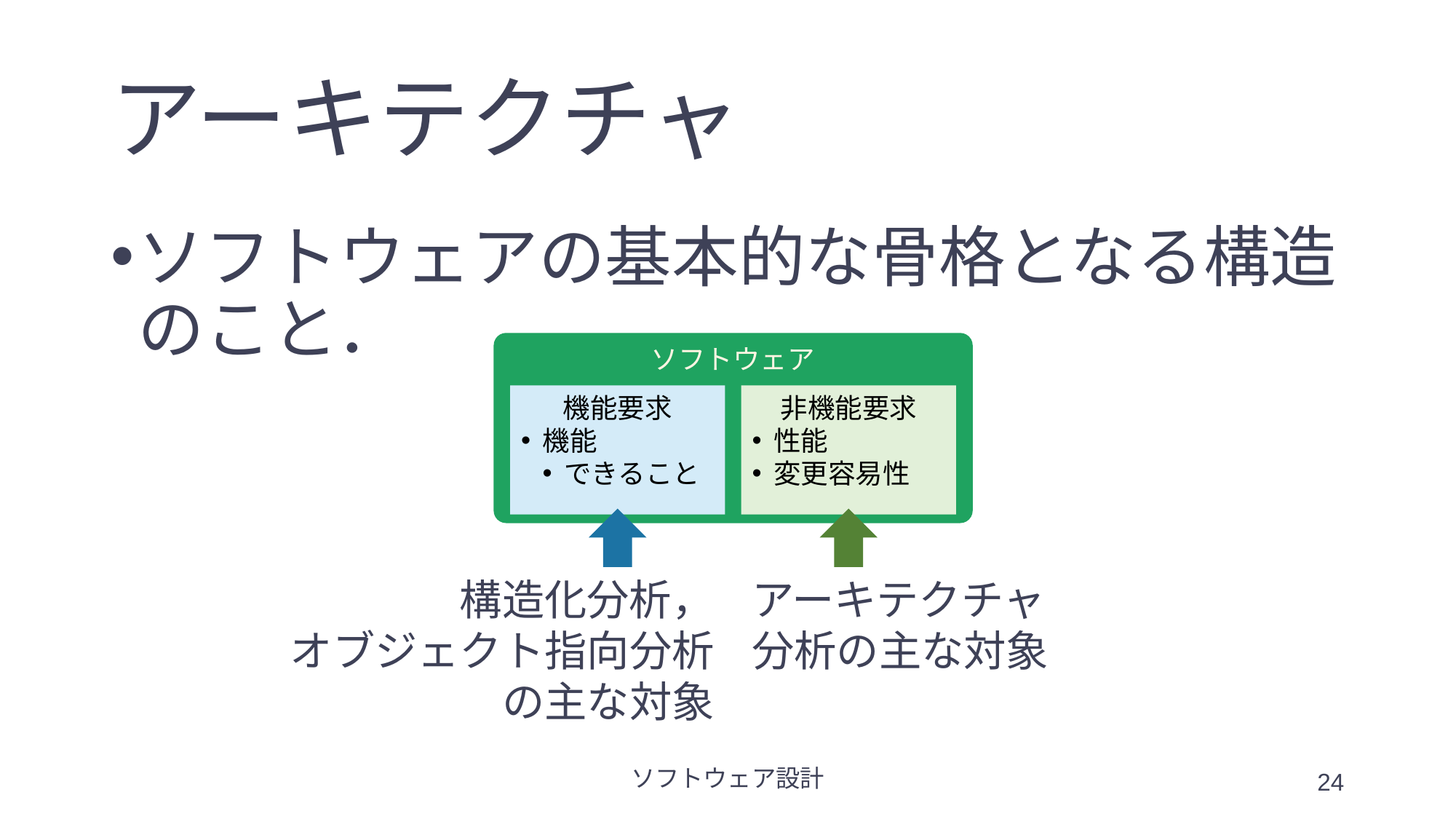

# アーキテクチャ
ソフトウェアの基本的な骨格となる構造のこと．
ソフトウェア
機能要求
機能
できること

非機能要求
性能
変更容易性

構造化分析，
オブジェクト指向分析の主な対象
アーキテクチャ分析の主な対象
ソフトウェア設計
24